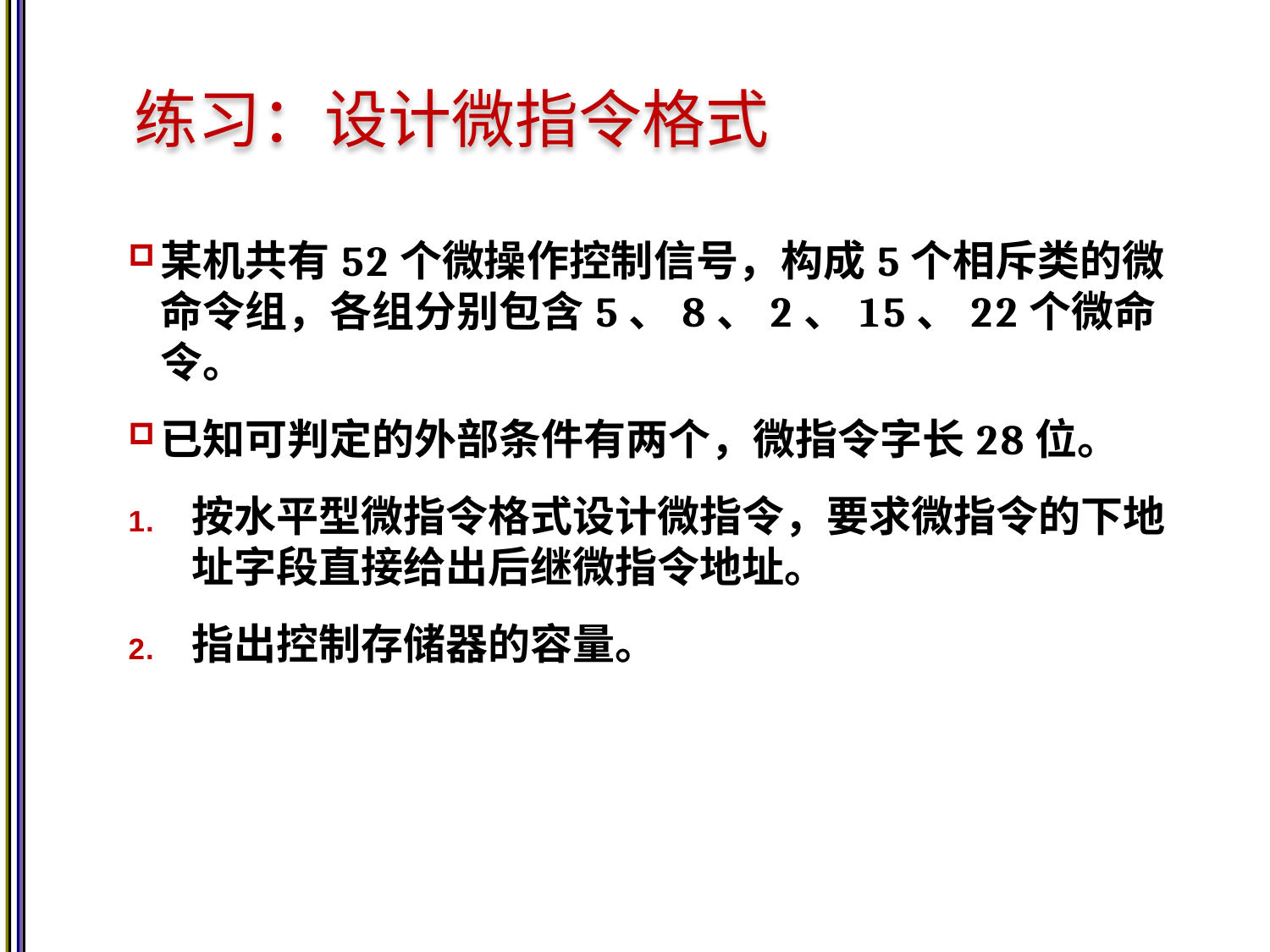

# 练习：设计微指令格式
某机共有52个微操作控制信号，构成5个相斥类的微命令组，各组分别包含5、8、2、15、22个微命令。
已知可判定的外部条件有两个，微指令字长28位。
按水平型微指令格式设计微指令，要求微指令的下地址字段直接给出后继微指令地址。
指出控制存储器的容量。
130